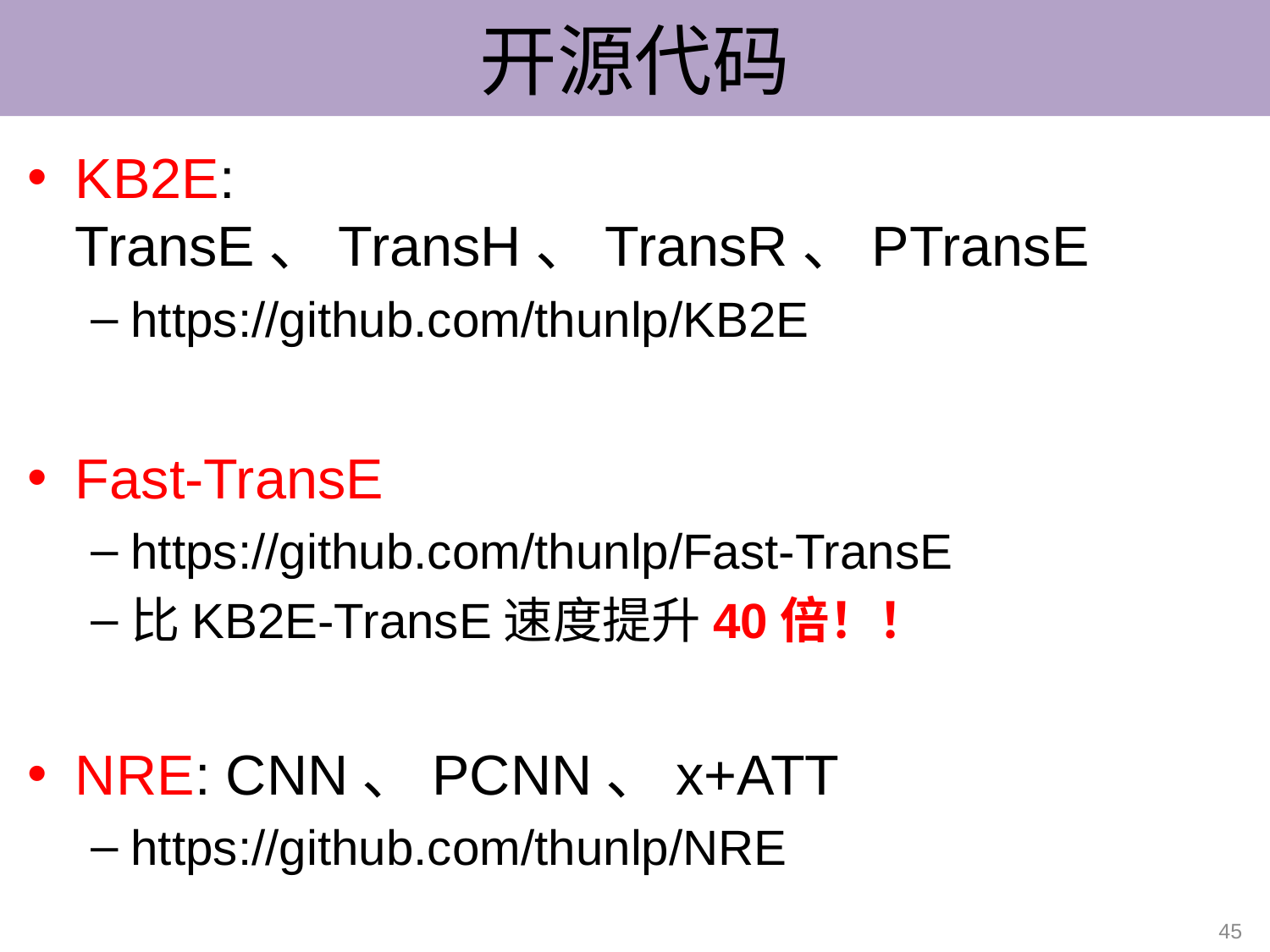

# 开源代码
KB2E: TransE、TransH、TransR、PTransE
https://github.com/thunlp/KB2E

Fast-TransE
https://github.com/thunlp/Fast-TransE
比KB2E-TransE速度提升40倍！！

NRE: CNN、PCNN、x+ATT
https://github.com/thunlp/NRE

45